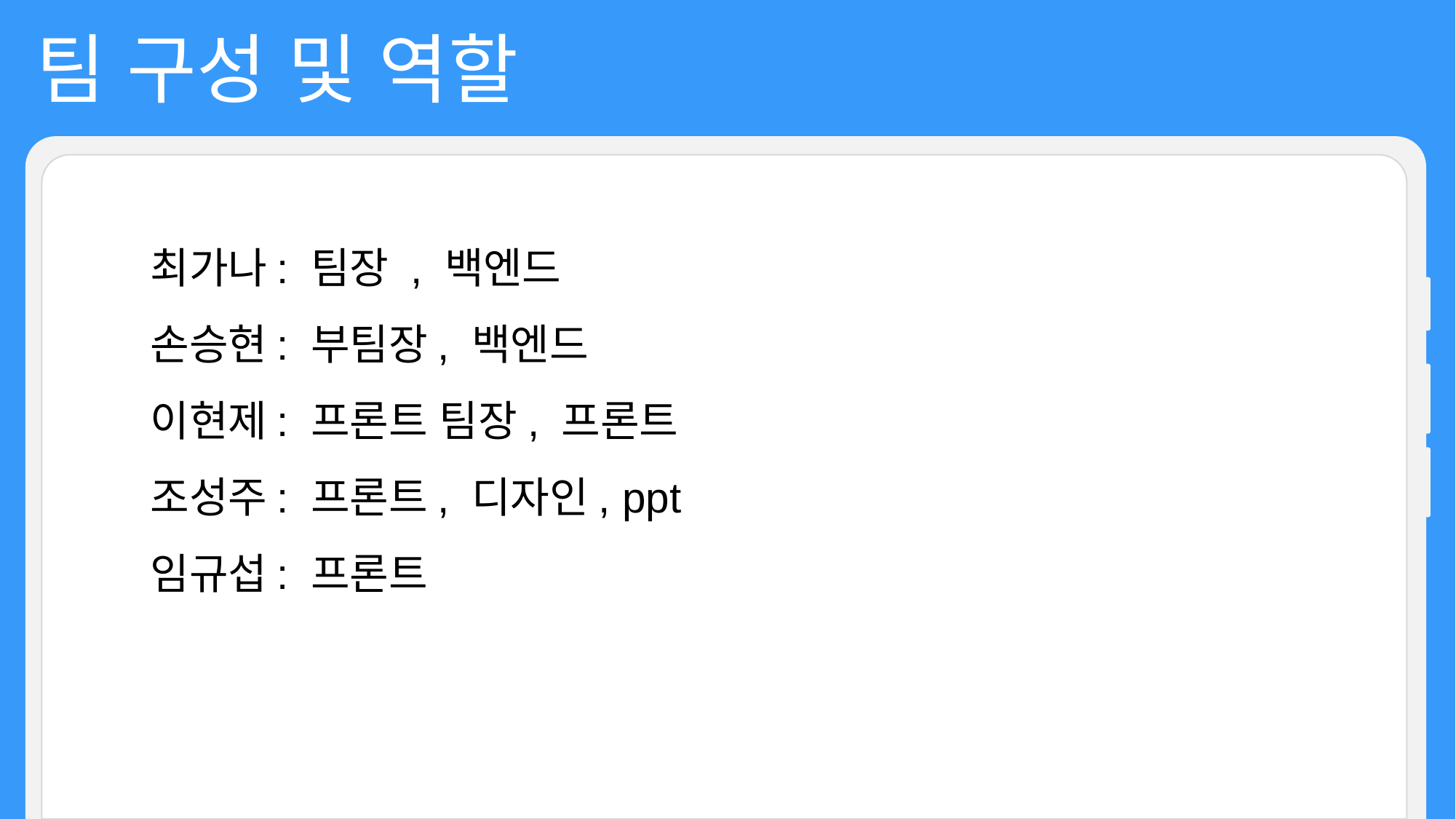

팀 구성 및 역할

최가나: 팀장 , 백엔드
손승현: 부팀장, 백엔드
이현제: 프론트 팀장, 프론트
조성주: 프론트, 디자인, ppt
임규섭: 프론트